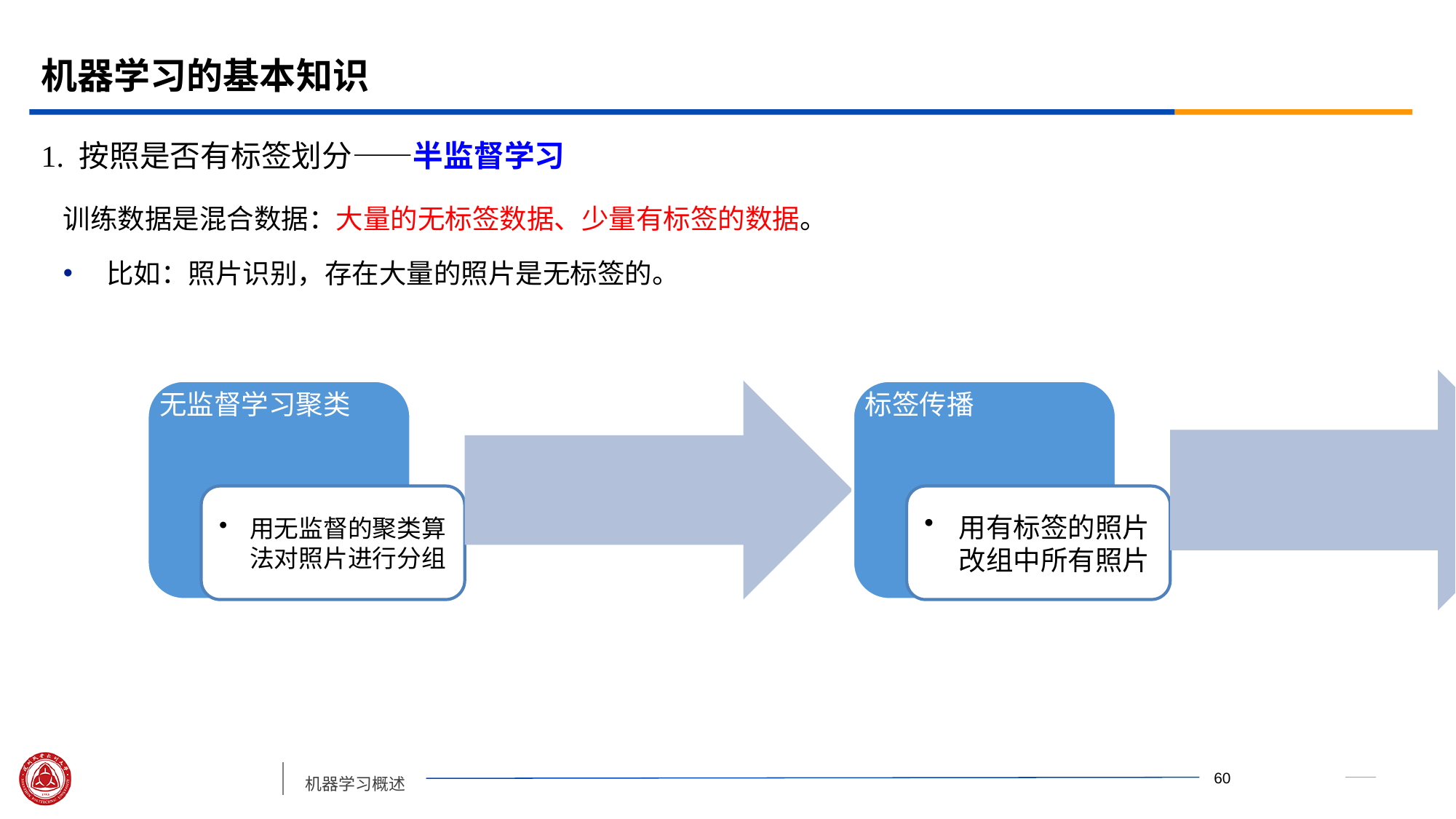

# 机器学习的基本知识
1. 按照是否有标签划分——半监督学习
训练数据是混合数据：大量的无标签数据、少量有标签的数据。
比如：照片识别，存在大量的照片是无标签的。
无监督学习聚类
标签传播
用无监督的聚类算法对照片进行分组
用有标签的照片改组中所有照片